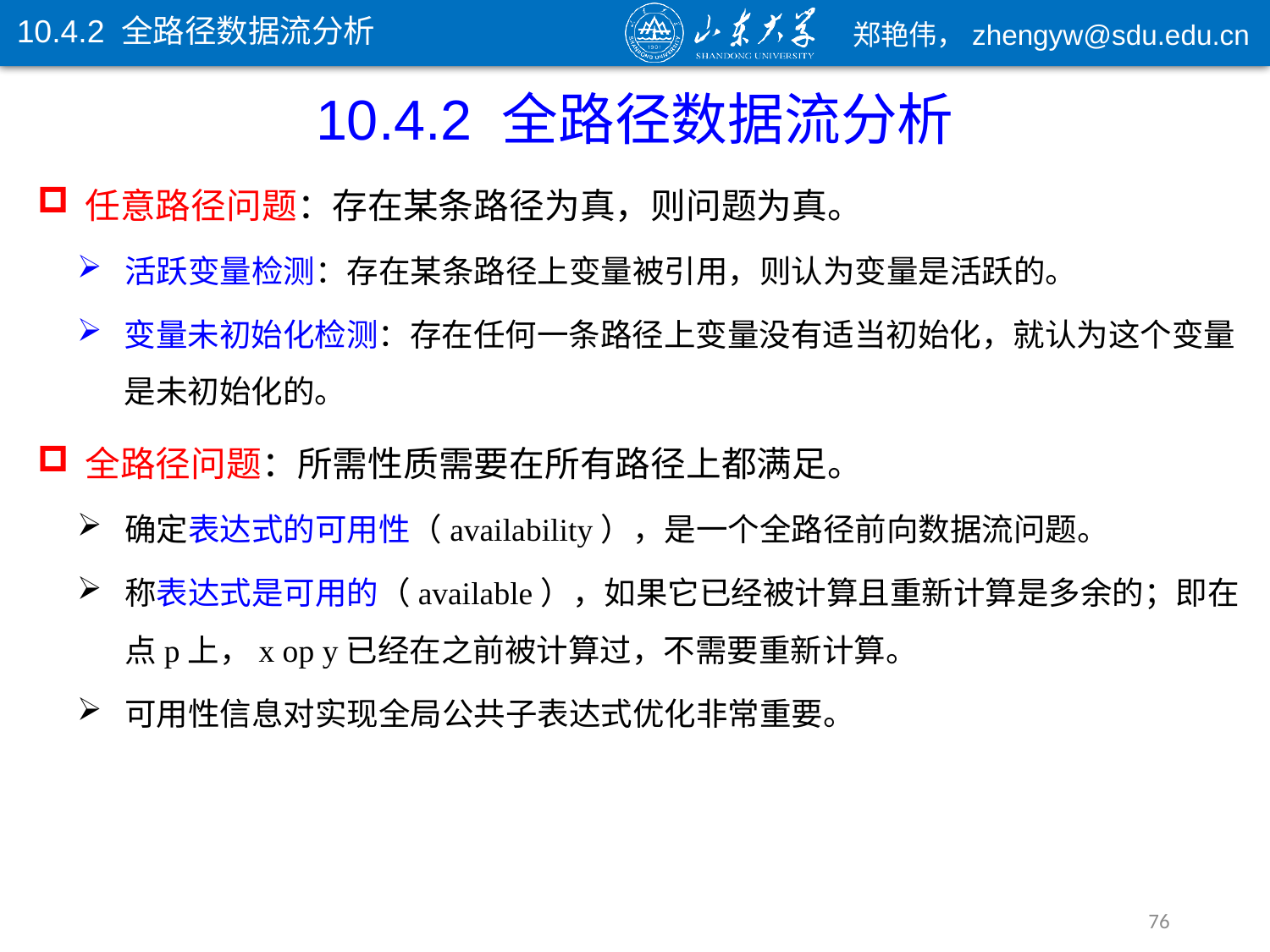

10.4.2 全路径数据流分析
10.4.2 全路径数据流分析
任意路径问题：存在某条路径为真，则问题为真。
活跃变量检测：存在某条路径上变量被引用，则认为变量是活跃的。
变量未初始化检测：存在任何一条路径上变量没有适当初始化，就认为这个变量是未初始化的。
全路径问题：所需性质需要在所有路径上都满足。
确定表达式的可用性（availability），是一个全路径前向数据流问题。
称表达式是可用的（available），如果它已经被计算且重新计算是多余的；即在点p上，x op y已经在之前被计算过，不需要重新计算。
可用性信息对实现全局公共子表达式优化非常重要。
76